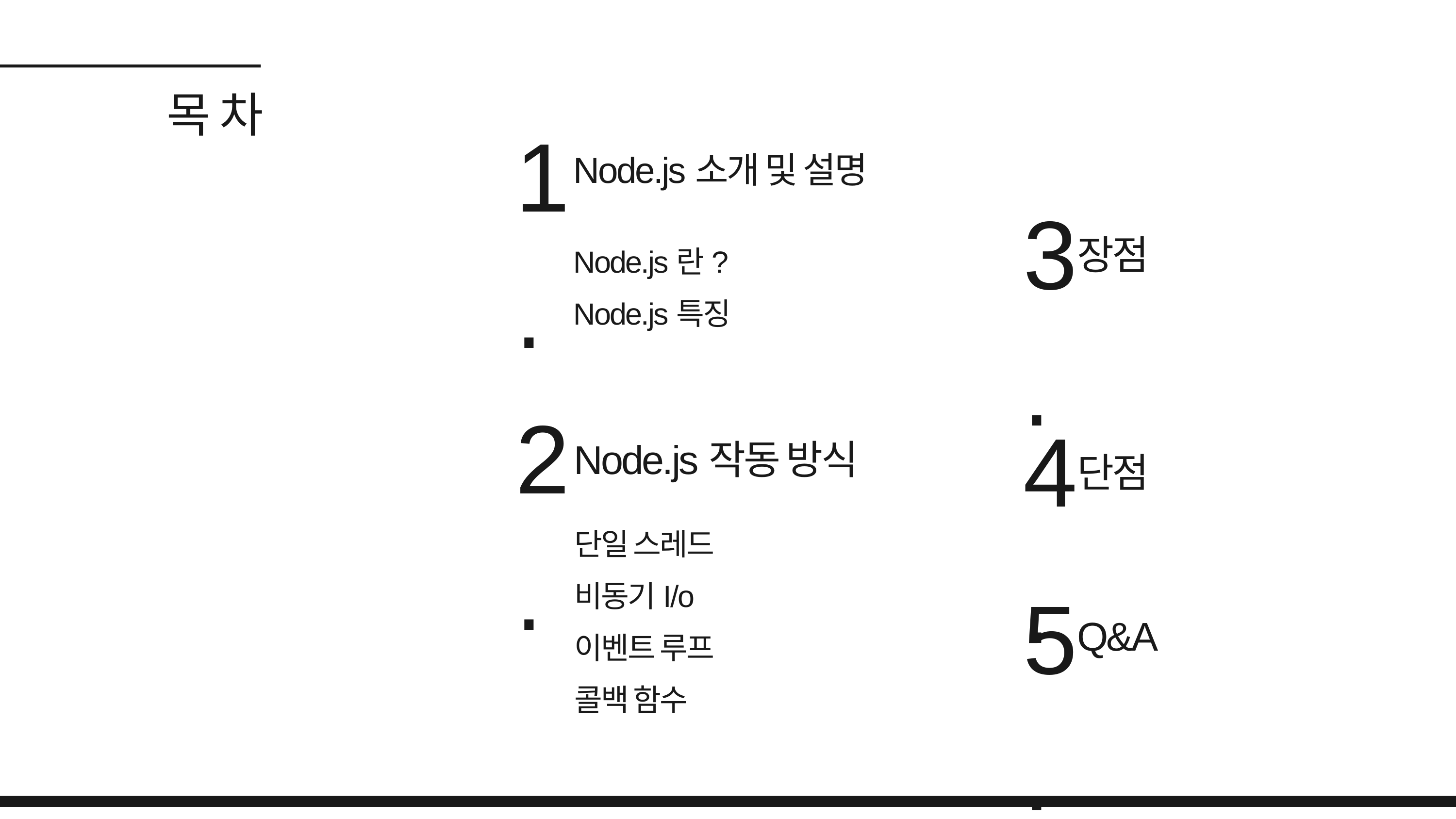

목 차
1.
Node.js소개 및 설명
3.
장점
Node.js란?
Node.js특징
2.
4.
Node.js작동 방식
단점
단일 스레드
비동기I/o
이벤트 루프
콜백 함수
5.
Q&A